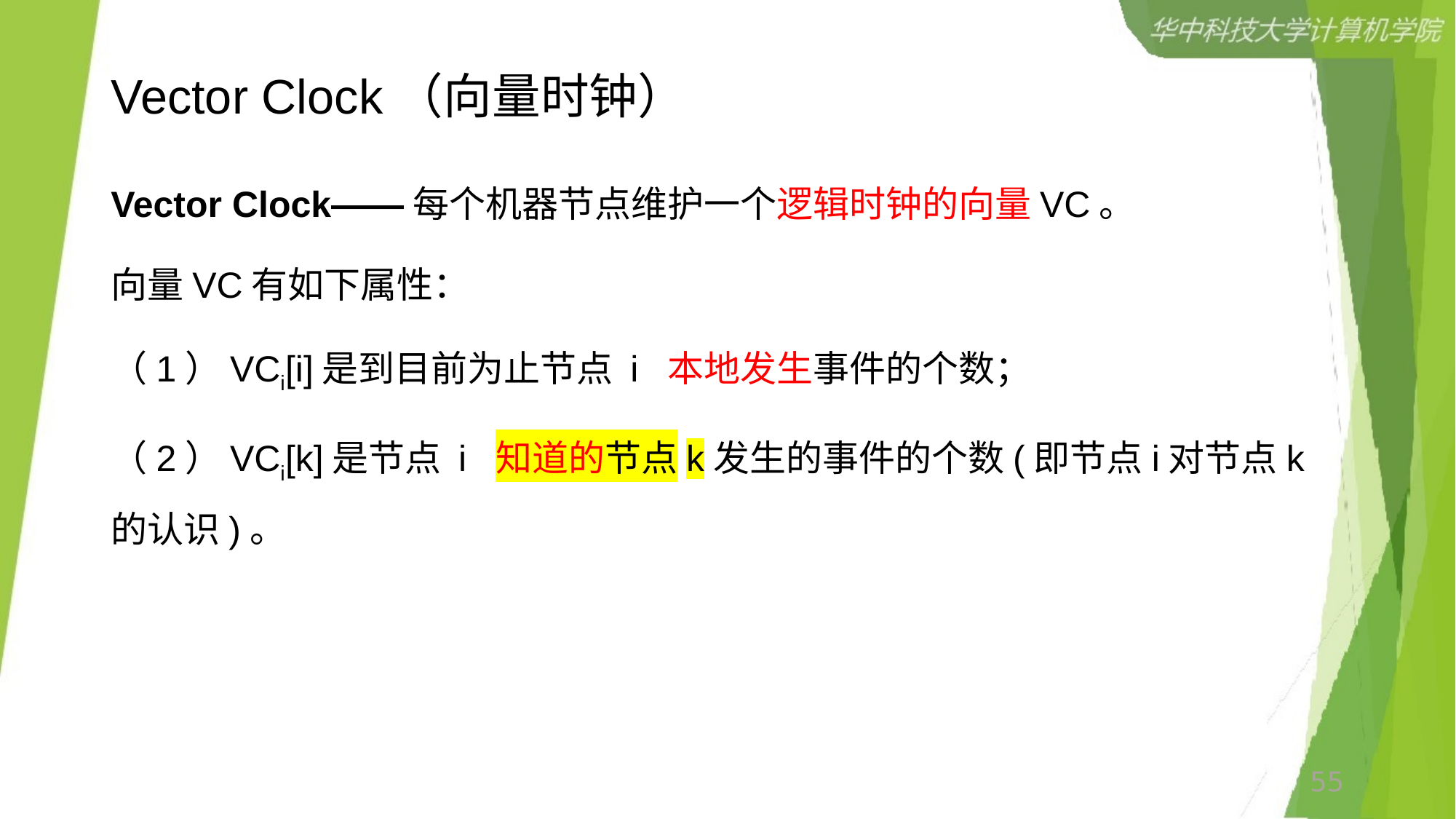

# Vector Clock（向量时钟）
Vector Clock——每个机器节点维护一个逻辑时钟的向量VC。
向量VC有如下属性：
（1）VCi[i]是到目前为止节点 i  本地发生事件的个数；
（2）VCi[k]是节点 i  知道的节点k发生的事件的个数(即节点i对节点k的认识)。

55